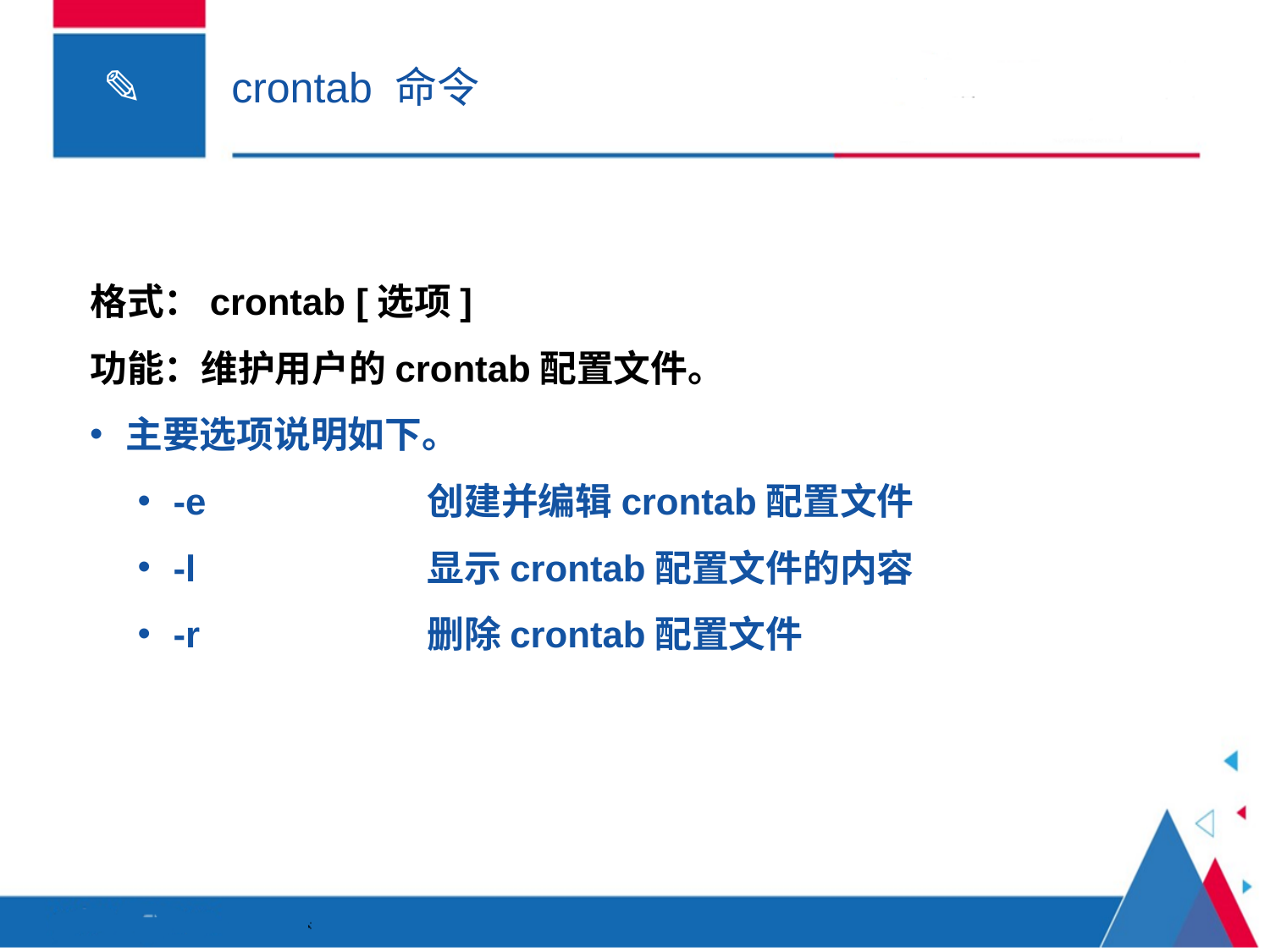

# crontab 命令
格式：crontab [选项]
功能：维护用户的crontab配置文件。
主要选项说明如下。
-e		创建并编辑crontab配置文件
-l		显示crontab配置文件的内容
-r		删除crontab配置文件